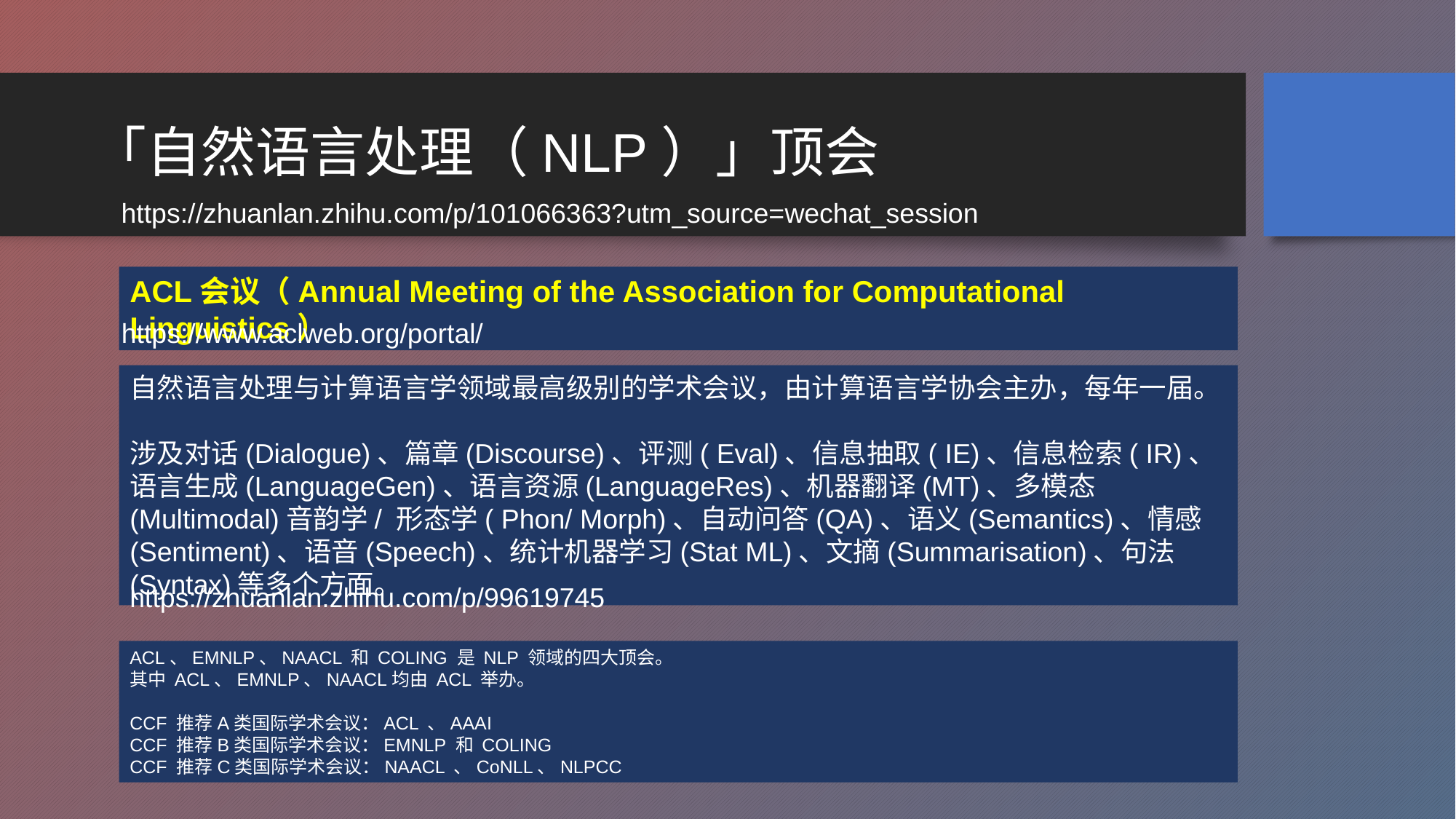

# 「自然语言处理（NLP）」顶会
https://zhuanlan.zhihu.com/p/101066363?utm_source=wechat_session
ACL会议（Annual Meeting of the Association for Computational Linguistics）
https://www.aclweb.org/portal/
自然语言处理与计算语言学领域最高级别的学术会议，由计算语言学协会主办，每年一届。

涉及对话(Dialogue)、篇章(Discourse)、评测( Eval)、信息抽取( IE)、信息检索( IR)、语言生成(LanguageGen)、语言资源(LanguageRes)、机器翻译(MT)、多模态(Multimodal)音韵学/ 形态学( Phon/ Morph)、自动问答(QA)、语义(Semantics)、情感(Sentiment)、语音(Speech)、统计机器学习(Stat ML)、文摘(Summarisation)、句法(Syntax)等多个方面。
https://zhuanlan.zhihu.com/p/99619745
ACL、EMNLP、NAACL 和 COLING 是 NLP 领域的四大顶会。
其中 ACL、EMNLP、NAACL均由 ACL 举办。

CCF 推荐A类国际学术会议：ACL 、AAAI
CCF 推荐B类国际学术会议：EMNLP 和 COLING
CCF 推荐C类国际学术会议：NAACL 、CoNLL、NLPCC